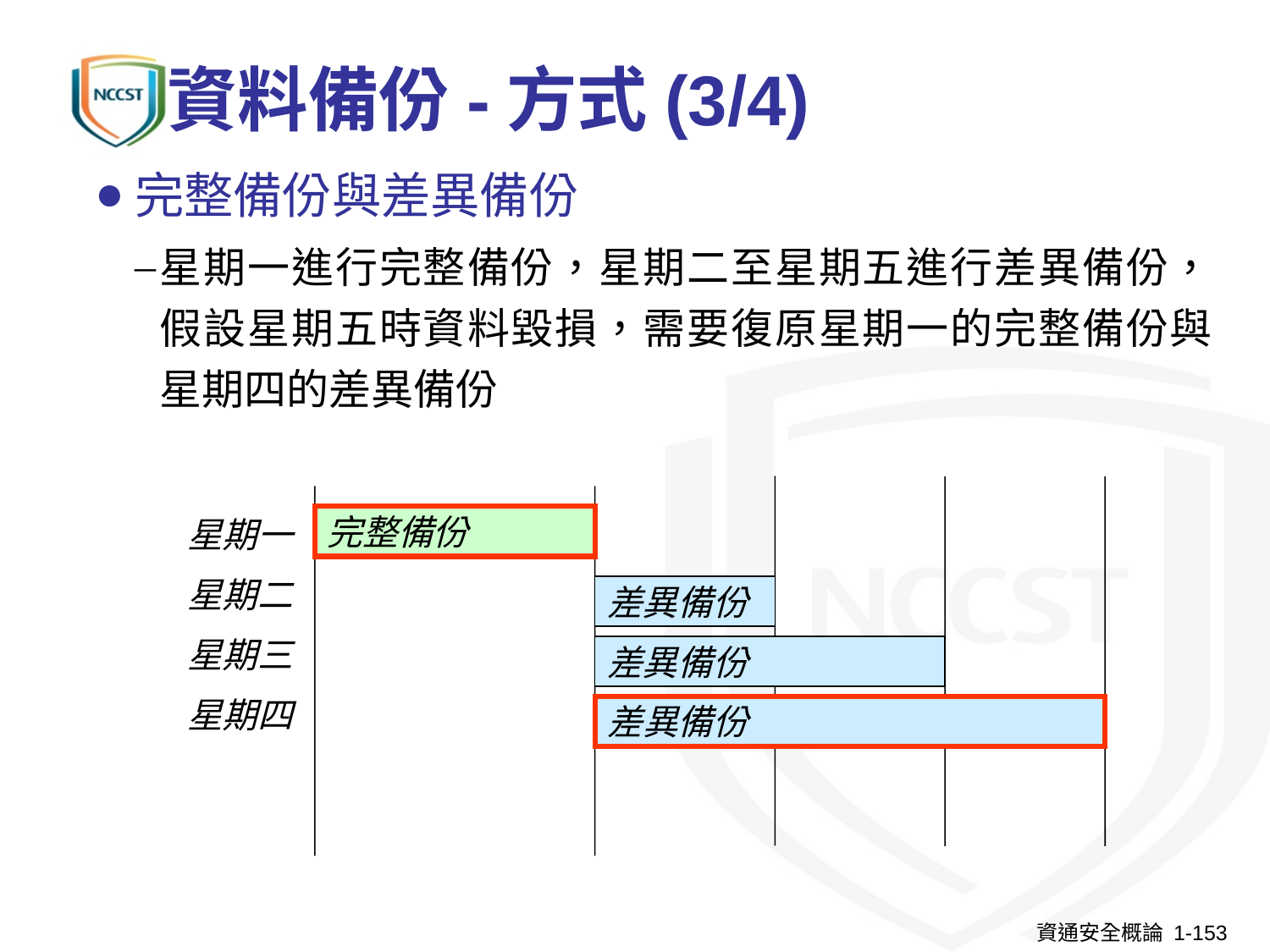

# 資料備份-方式(3/4)
完整備份與差異備份
星期一進行完整備份，星期二至星期五進行差異備份，假設星期五時資料毀損，需要復原星期一的完整備份與星期四的差異備份

星期一
完整備份

星期二
差異備份
星期三
差異備份
星期四
差異備份